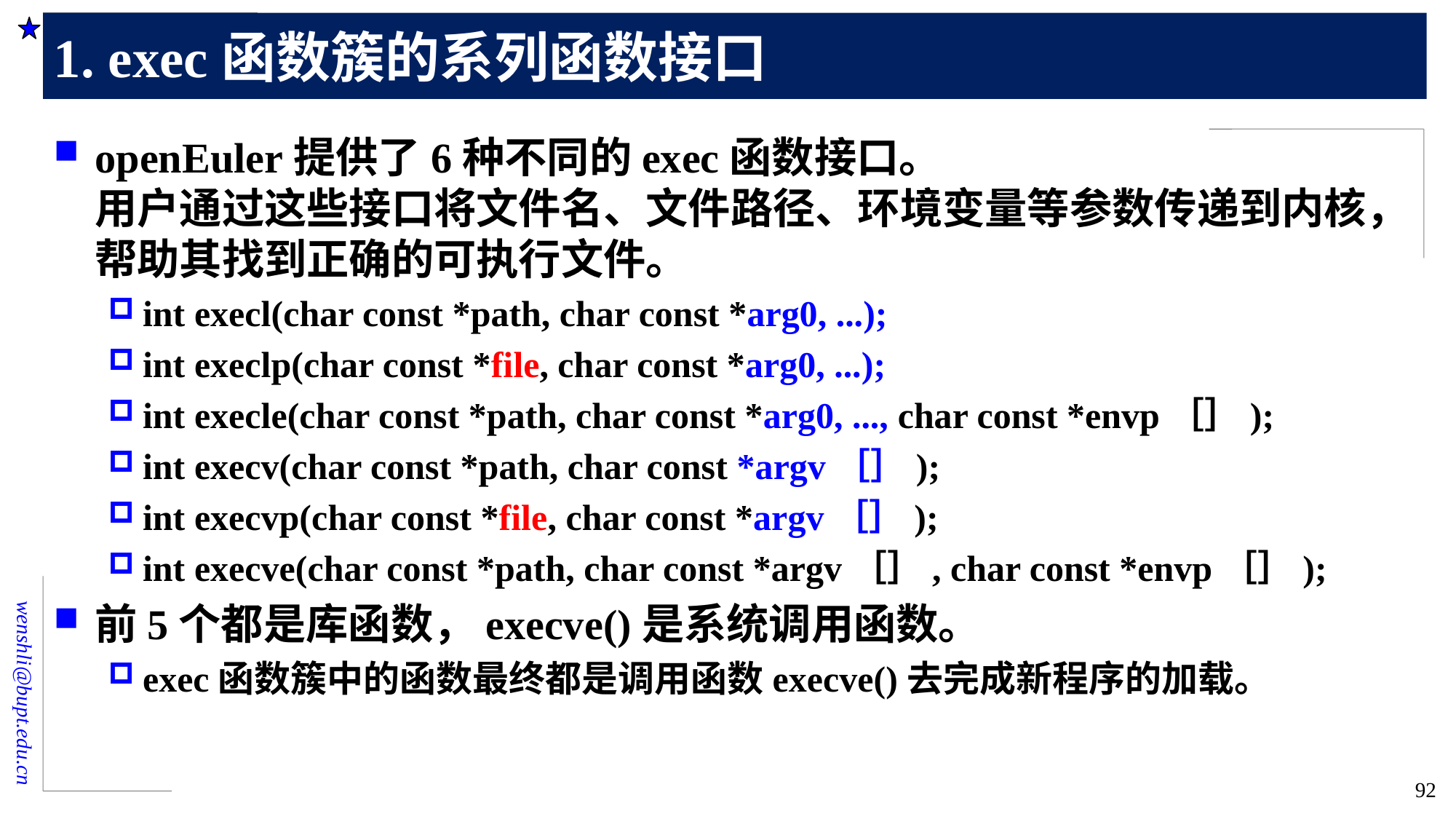

# 1. exec函数簇的系列函数接口
openEuler提供了6种不同的exec函数接口。
用户通过这些接口将文件名、文件路径、环境变量等参数传递到内核，帮助其找到正确的可执行文件。
int execl(char const *path, char const *arg0, ...);
int execlp(char const *file, char const *arg0, ...);
int execle(char const *path, char const *arg0, ..., char const *envp［］);
int execv(char const *path, char const *argv［］);
int execvp(char const *file, char const *argv［］);
int execve(char const *path, char const *argv［］, char const *envp［］);
前5个都是库函数，execve()是系统调用函数。
exec函数簇中的函数最终都是调用函数execve()去完成新程序的加载。
92